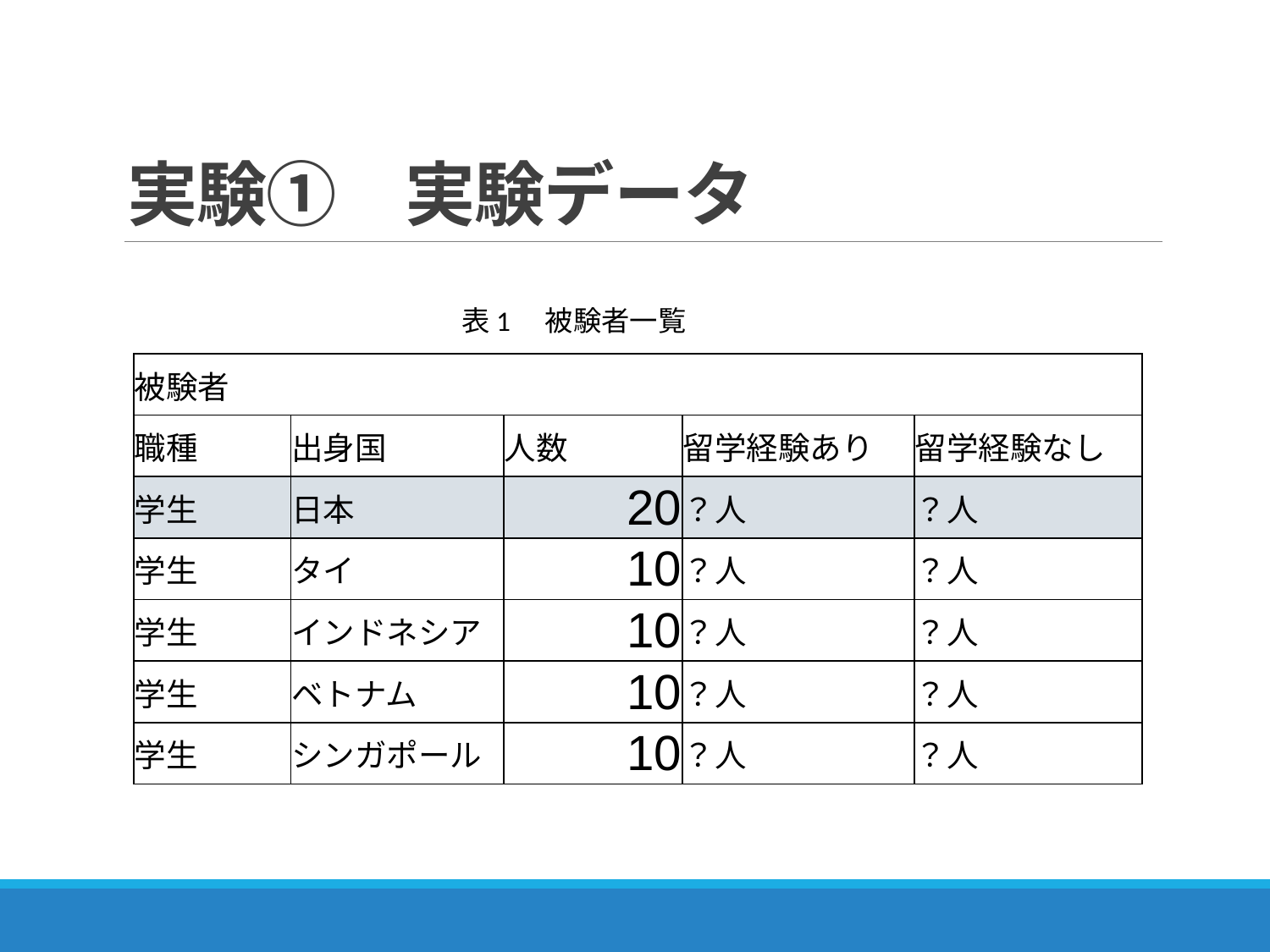

# 実験①　実験データ
表1　被験者一覧
| 被験者 |  |  |  |  |
| --- | --- | --- | --- | --- |
| 職種 | 出身国 | 人数 | 留学経験あり | 留学経験なし |
| 学生 | 日本 | 20 | ？人 | ？人 |
| 学生 | タイ | 10 | ？人 | ？人 |
| 学生 | インドネシア | 10 | ？人 | ？人 |
| 学生 | ベトナム | 10 | ？人 | ？人 |
| 学生 | シンガポール | 10 | ？人 | ？人 |
33